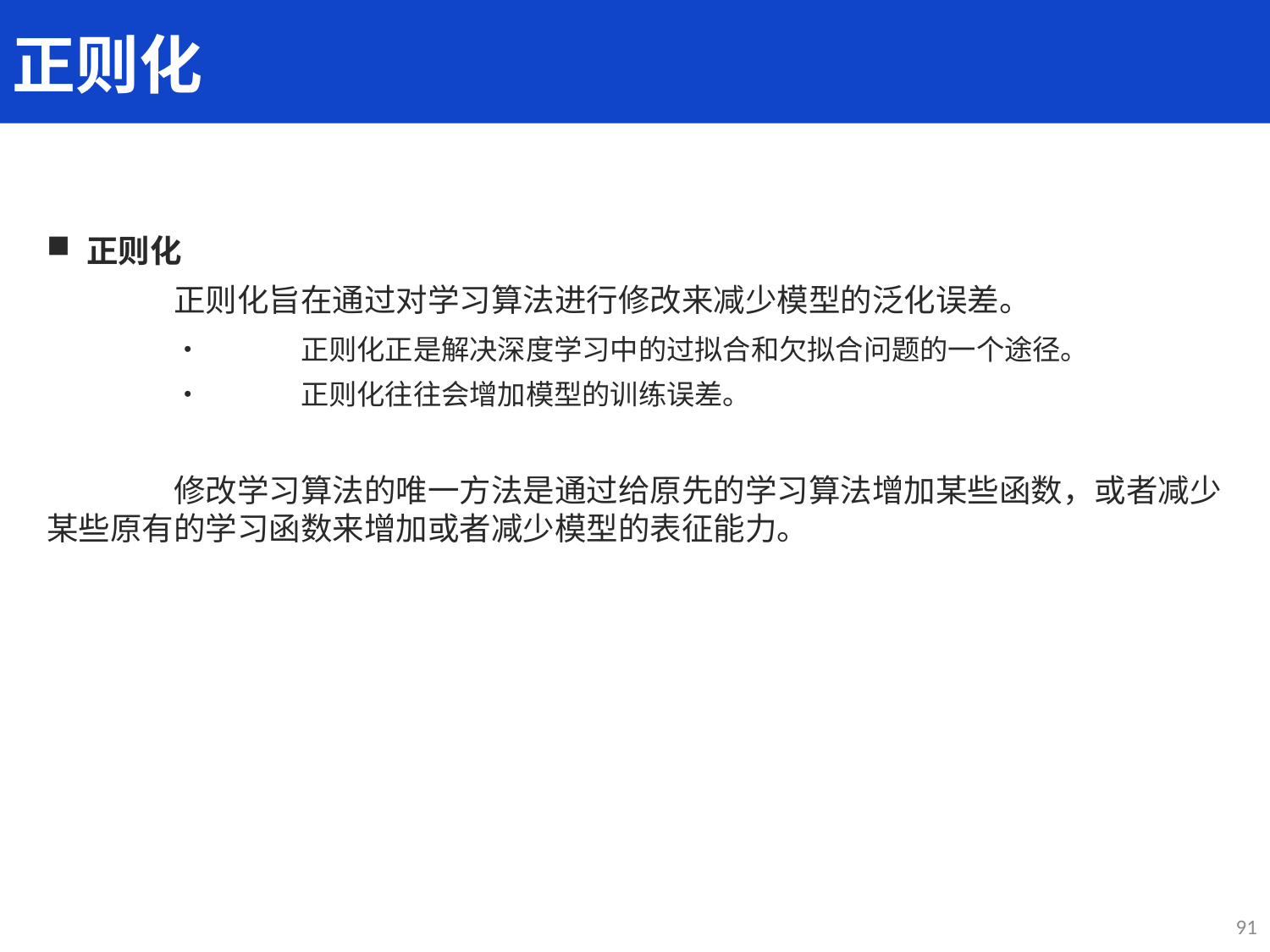

正则化

正则化
	正则化旨在通过对学习算法进行修改来减少模型的泛化误差。
	•	正则化正是解决深度学习中的过拟合和欠拟合问题的一个途径。
	•	正则化往往会增加模型的训练误差。

	修改学习算法的唯一方法是通过给原先的学习算法增加某些函数，或者减少某些原有的学习函数来增加或者减少模型的表征能力。
91